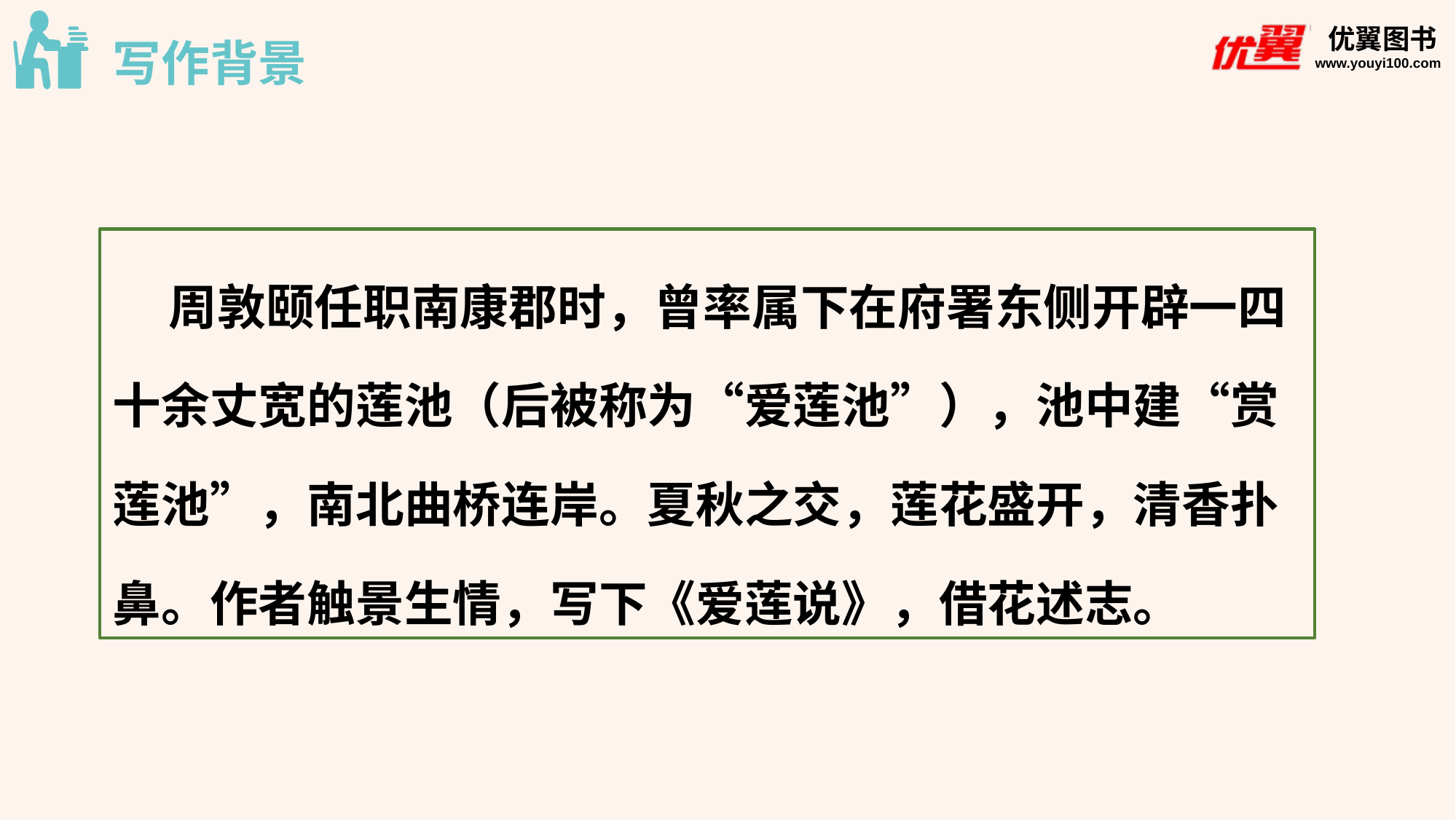

写作背景
    周敦颐任职南康郡时，曾率属下在府署东侧开辟一四十余丈宽的莲池（后被称为“爱莲池”），池中建“赏莲池”，南北曲桥连岸。夏秋之交，莲花盛开，清香扑鼻。作者触景生情，写下《爱莲说》，借花述志。